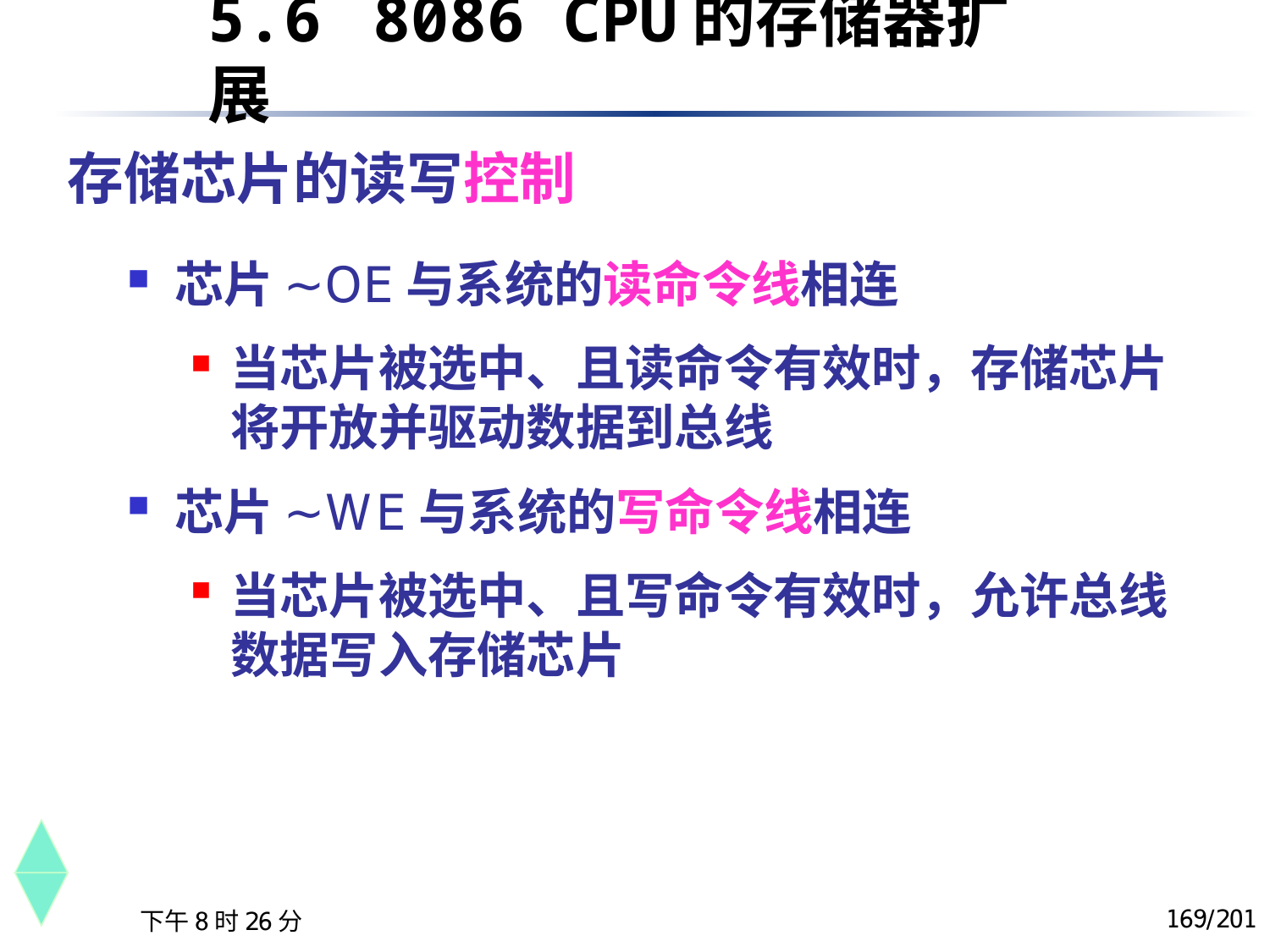

5.6	 8086 CPU的存储器扩展
# 存储芯片的读写控制
芯片~OE与系统的读命令线相连
当芯片被选中、且读命令有效时，存储芯片将开放并驱动数据到总线
芯片~WE与系统的写命令线相连
当芯片被选中、且写命令有效时，允许总线数据写入存储芯片
169/201
下午8时26分